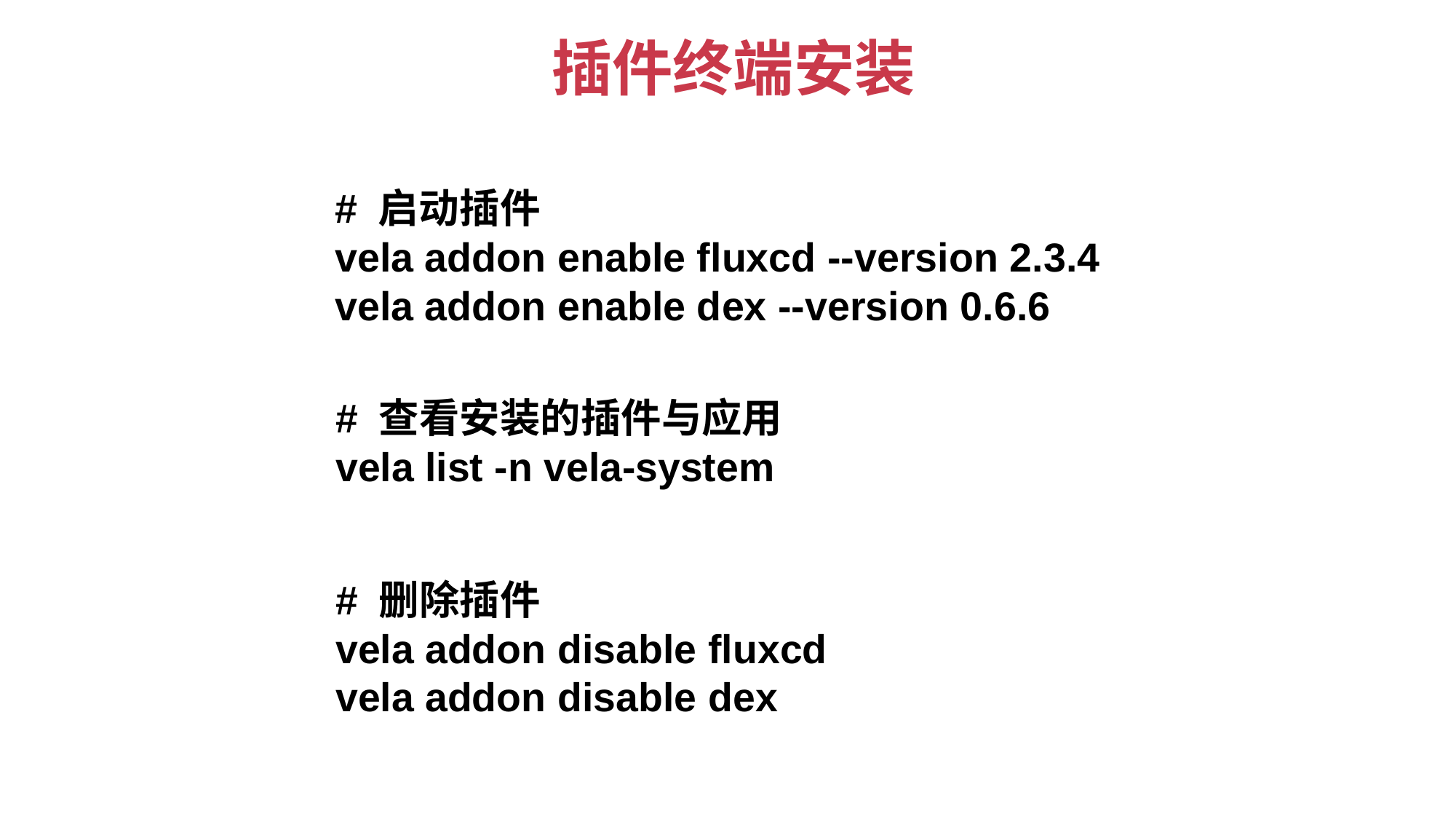

插件终端安装
# 启动插件
vela addon enable fluxcd --version 2.3.4
vela addon enable dex --version 0.6.6

# 查看安装的插件与应用
vela list -n vela-system

# 删除插件
vela addon disable fluxcd
vela addon disable dex